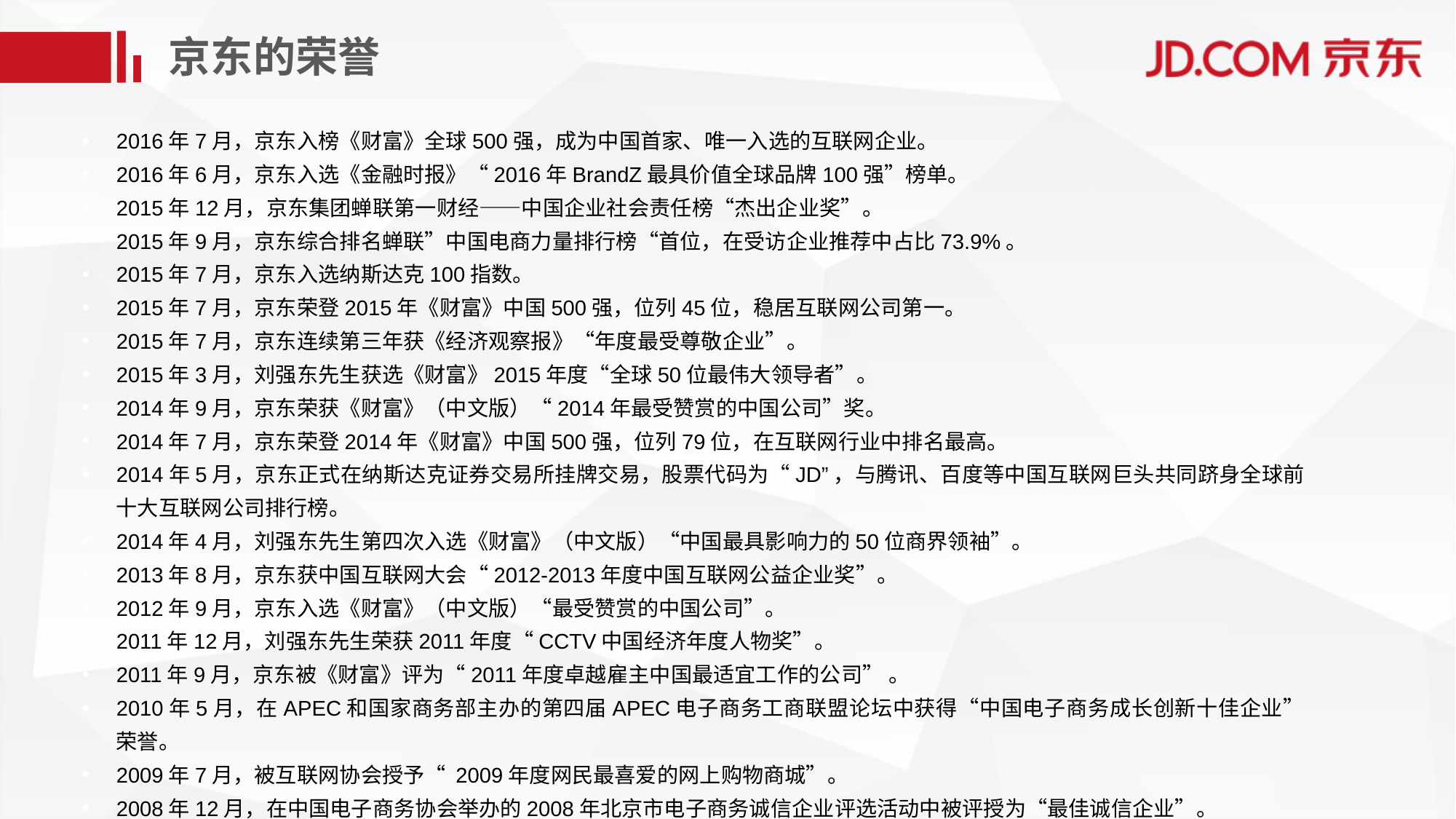

京东的荣誉

2016年7月，京东入榜《财富》全球500强，成为中国首家、唯一入选的互联网企业。
2016年6月，京东入选《金融时报》“2016年BrandZ最具价值全球品牌100强”榜单。
2015年12月，京东集团蝉联第一财经——中国企业社会责任榜“杰出企业奖”。
2015年9月，京东综合排名蝉联”中国电商力量排行榜“首位，在受访企业推荐中占比73.9%。
2015年7月，京东入选纳斯达克100指数。
2015年7月，京东荣登2015年《财富》中国500强，位列45位，稳居互联网公司第一。
2015年7月，京东连续第三年获《经济观察报》“年度最受尊敬企业”。
2015年3月，刘强东先生获选《财富》2015年度“全球50位最伟大领导者”。
2014年9月，京东荣获《财富》（中文版）“2014年最受赞赏的中国公司”奖。
2014年7月，京东荣登2014年《财富》中国500强，位列79位，在互联网行业中排名最高。
2014年5月，京东正式在纳斯达克证券交易所挂牌交易，股票代码为“JD”，与腾讯、百度等中国互联网巨头共同跻身全球前十大互联网公司排行榜。
2014年4月，刘强东先生第四次入选《财富》（中文版）“中国最具影响力的50位商界领袖”。
2013年8月，京东获中国互联网大会“2012-2013年度中国互联网公益企业奖”。
2012年9月，京东入选《财富》（中文版）“最受赞赏的中国公司”。
2011年12月，刘强东先生荣获2011年度“CCTV中国经济年度人物奖”。
2011年9月，京东被《财富》评为“2011年度卓越雇主中国最适宜工作的公司” 。
2010年5月，在APEC和国家商务部主办的第四届APEC电子商务工商联盟论坛中获得“中国电子商务成长创新十佳企业”荣誉。
2009年7月，被互联网协会授予“ 2009年度网民最喜爱的网上购物商城”。
2008年12月，在中国电子商务协会举办的2008年北京市电子商务诚信企业评选活动中被评授为“最佳诚信企业”。